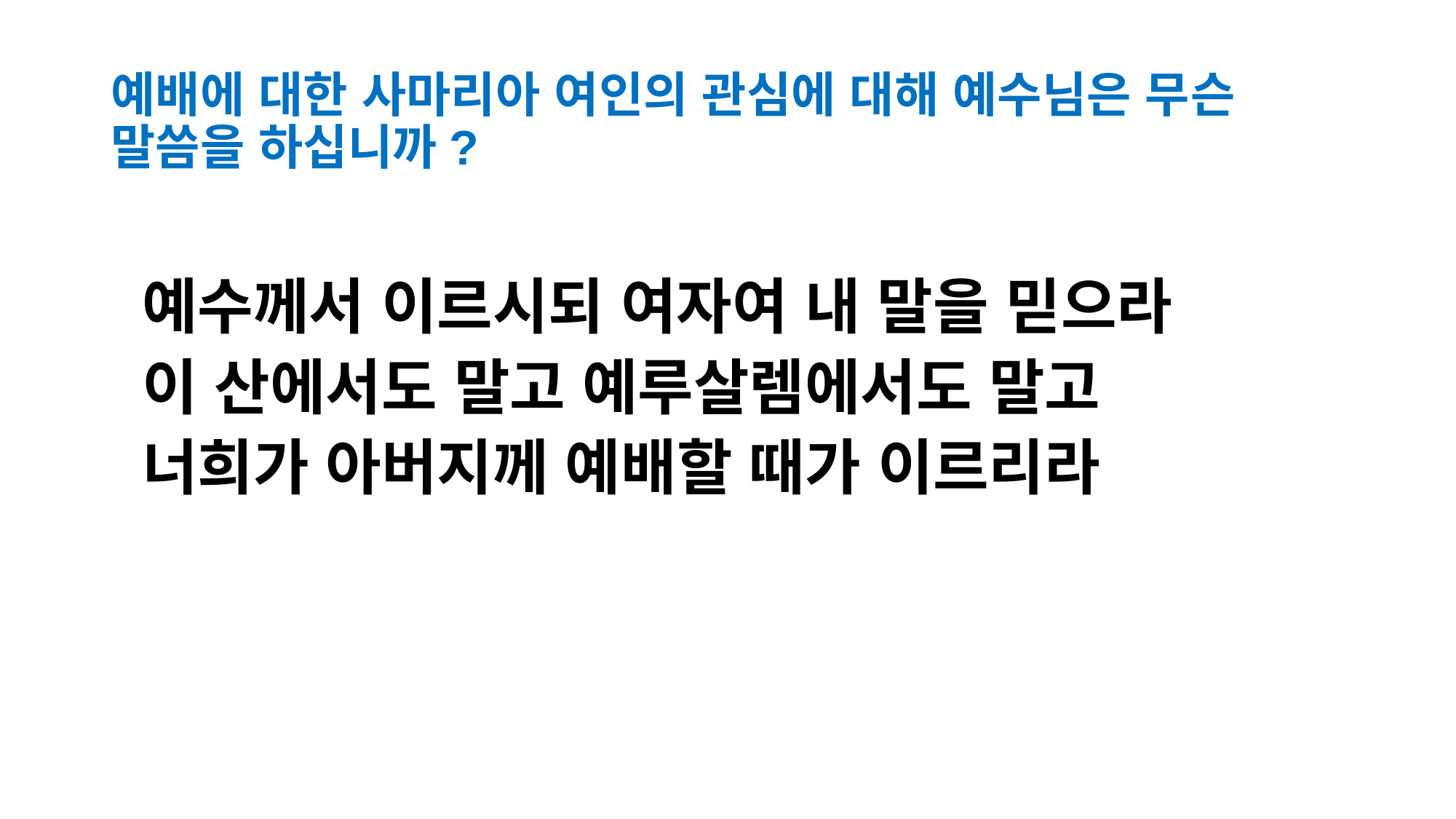

# 예배에 대한 사마리아 여인의 관심에 대해 예수님은 무슨 말씀을 하십니까?
예수께서 이르시되 여자여 내 말을 믿으라
이 산에서도 말고 예루살렘에서도 말고
너희가 아버지께 예배할 때가 이르리라